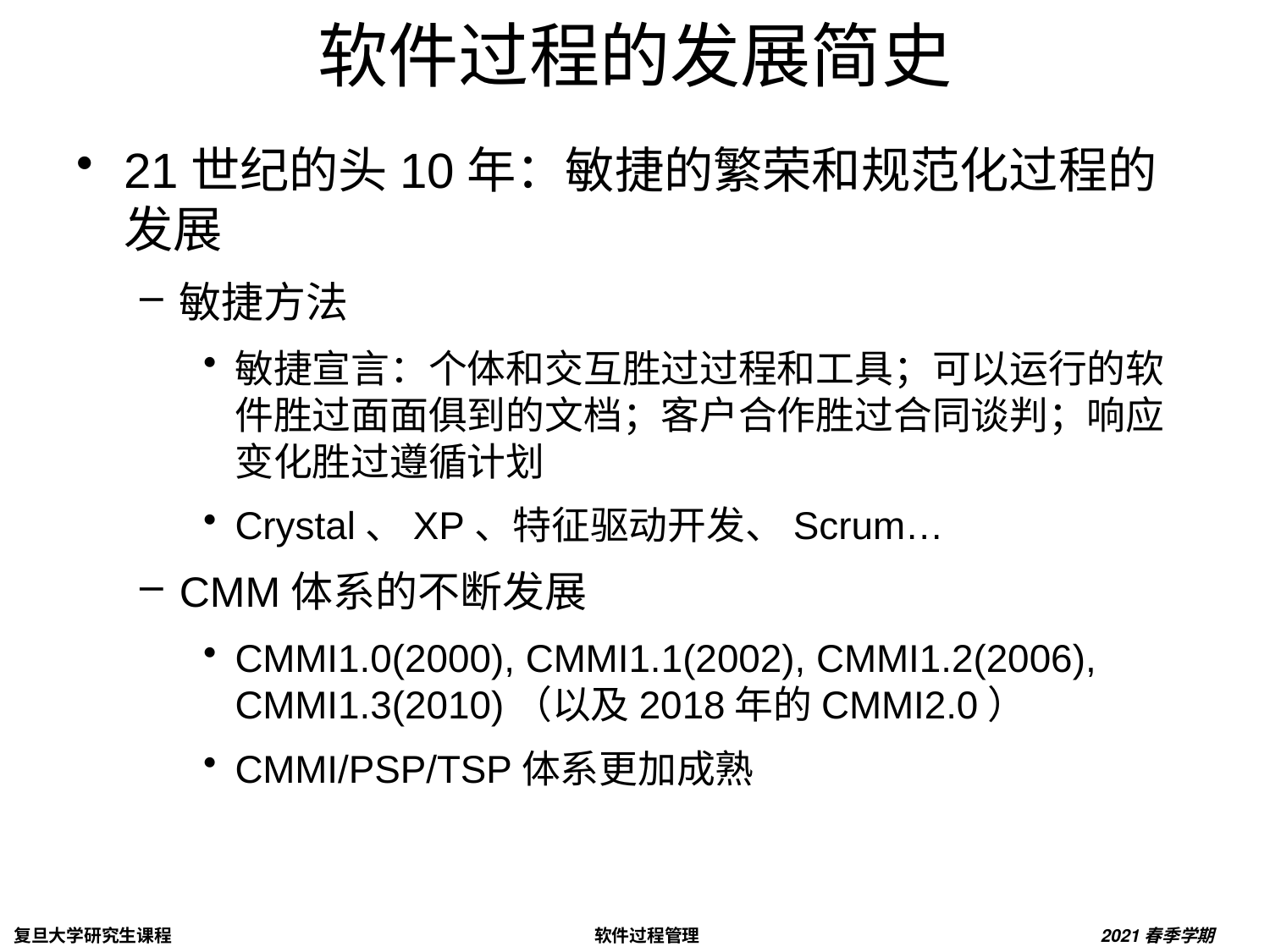

# 软件过程的发展简史
21世纪的头10年：敏捷的繁荣和规范化过程的发展
敏捷方法
敏捷宣言：个体和交互胜过过程和工具；可以运行的软件胜过面面俱到的文档；客户合作胜过合同谈判；响应变化胜过遵循计划
Crystal、XP、特征驱动开发、Scrum…
CMM体系的不断发展
CMMI1.0(2000), CMMI1.1(2002), CMMI1.2(2006), CMMI1.3(2010)（以及2018年的CMMI2.0）
CMMI/PSP/TSP体系更加成熟